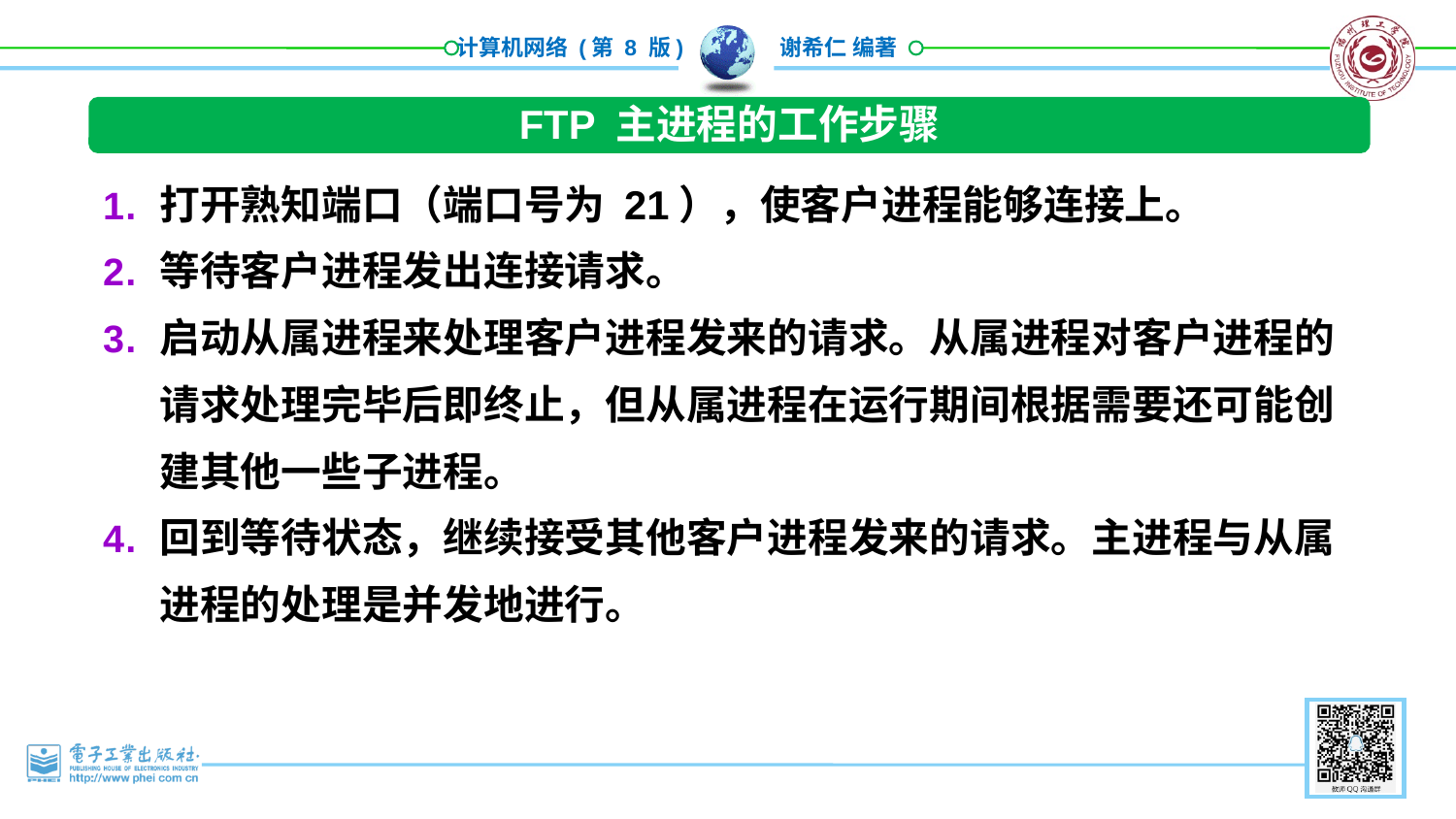

FTP 主进程的工作步骤

打开熟知端口（端口号为 21），使客户进程能够连接上。
等待客户进程发出连接请求。
启动从属进程来处理客户进程发来的请求。从属进程对客户进程的请求处理完毕后即终止，但从属进程在运行期间根据需要还可能创建其他一些子进程。
回到等待状态，继续接受其他客户进程发来的请求。主进程与从属进程的处理是并发地进行。